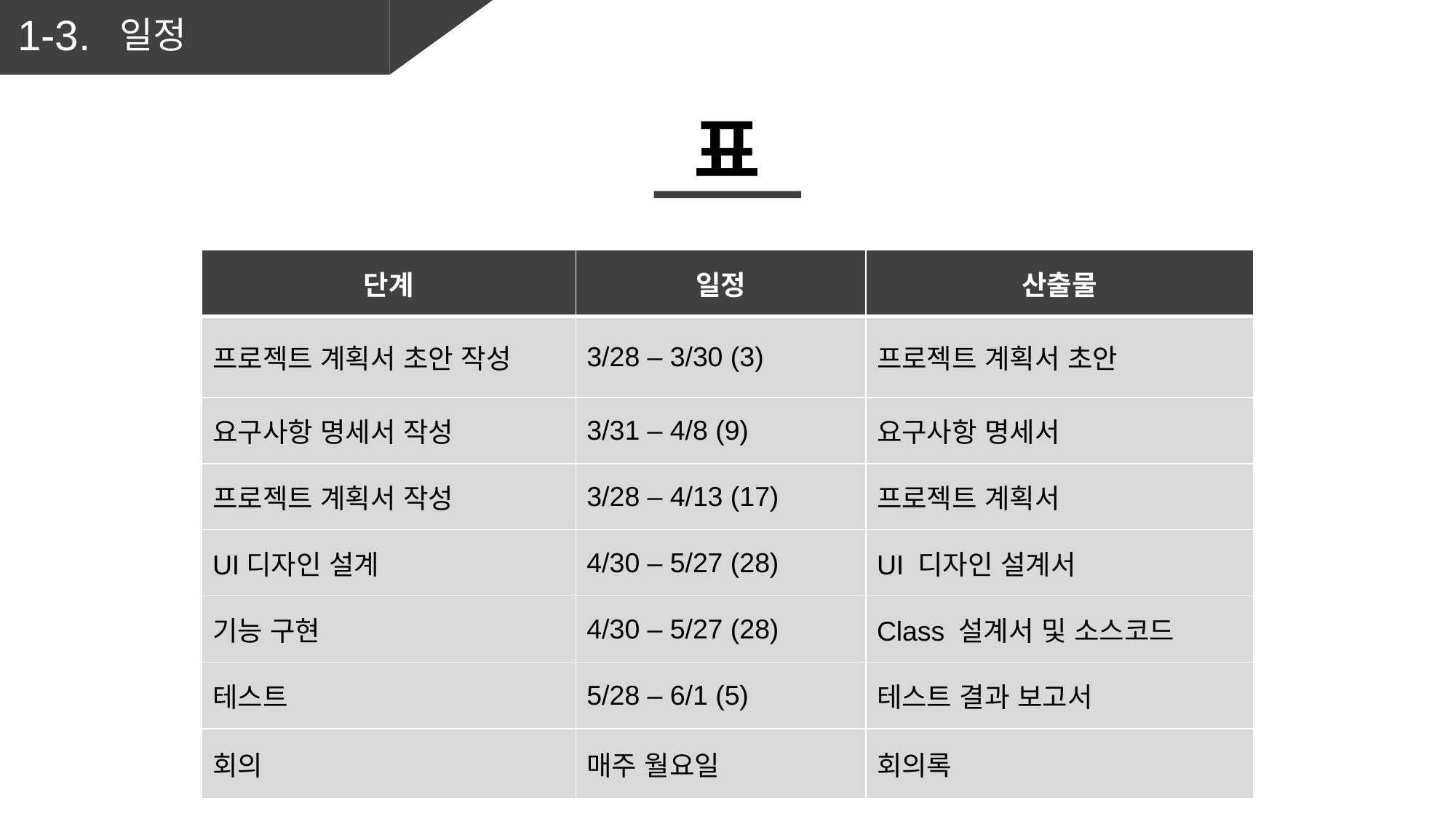

1-3.
일정
표

| 단계 | 일정 | 산출물 |
| --- | --- | --- |
| 프로젝트 계획서 초안 작성 | 3/28 – 3/30 (3) | 프로젝트 계획서 초안 |
| 요구사항 명세서 작성 | 3/31 – 4/8 (9) | 요구사항 명세서 |
| 프로젝트 계획서 작성 | 3/28 – 4/13 (17) | 프로젝트 계획서 |
| UI디자인 설계 | 4/30 – 5/27 (28) | UI 디자인 설계서 |
| 기능 구현 | 4/30 – 5/27 (28) | Class 설계서 및 소스코드 |
| 테스트 | 5/28 – 6/1 (5) | 테스트 결과 보고서 |
| 회의 | 매주 월요일 | 회의록 |